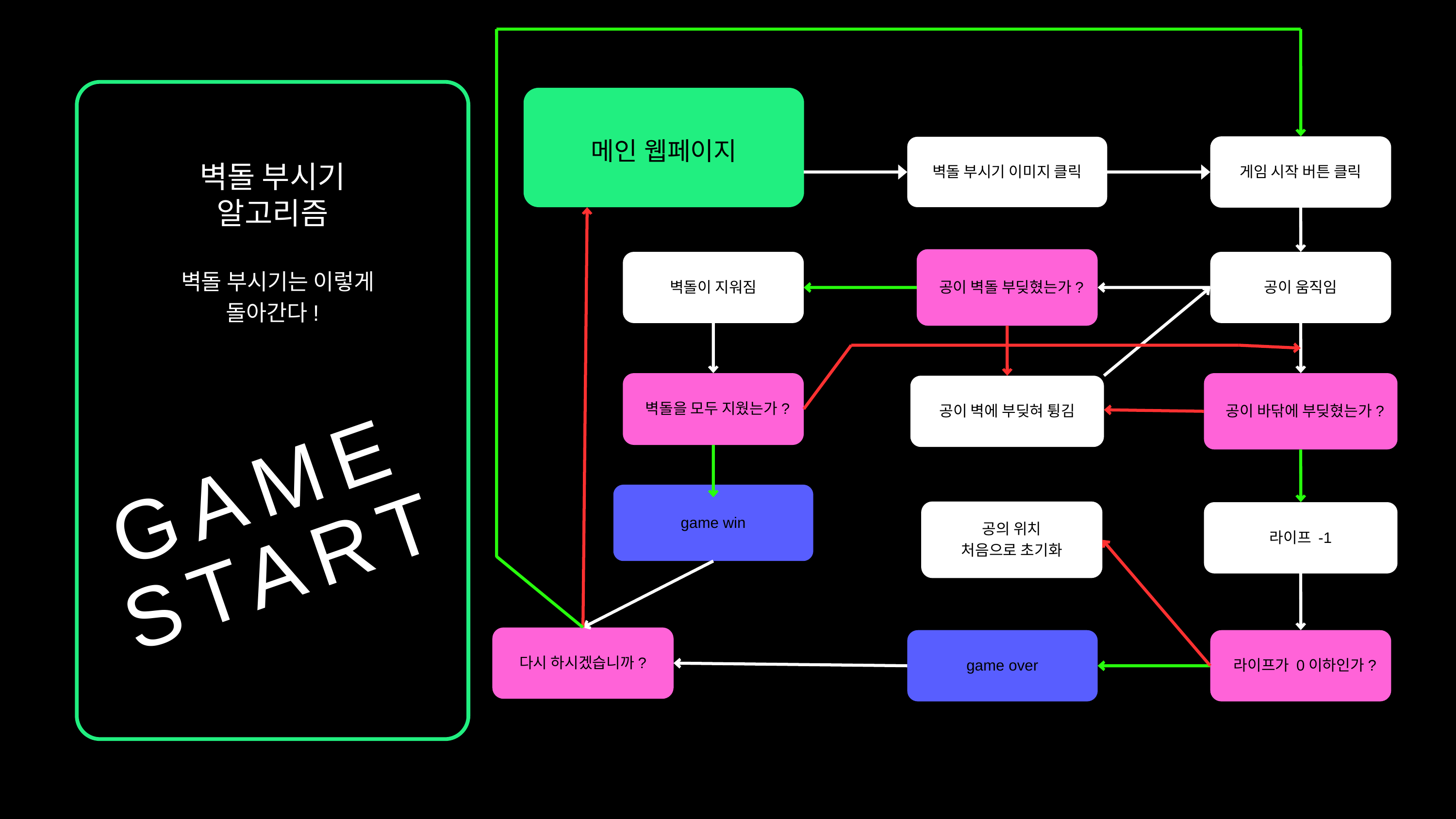

메인 웹페이지

게임 시작 버튼 클릭

벽돌 부시기 이미지 클릭
벽돌 부시기
알고리즘
 벽돌 부시기는 이렇게
돌아간다!

공이 벽돌 부딪혔는가?

벽돌이 지워짐

공이 움직임

벽돌을 모두 지웠는가?

공이 바닦에 부딪혔는가?

공이 벽에 부딪혀 튕김

GAME
START

game win

공의 위치
처음으로 초기화

라이프 -1

다시 하시겠습니까?

game over

라이프가 0이하인가?